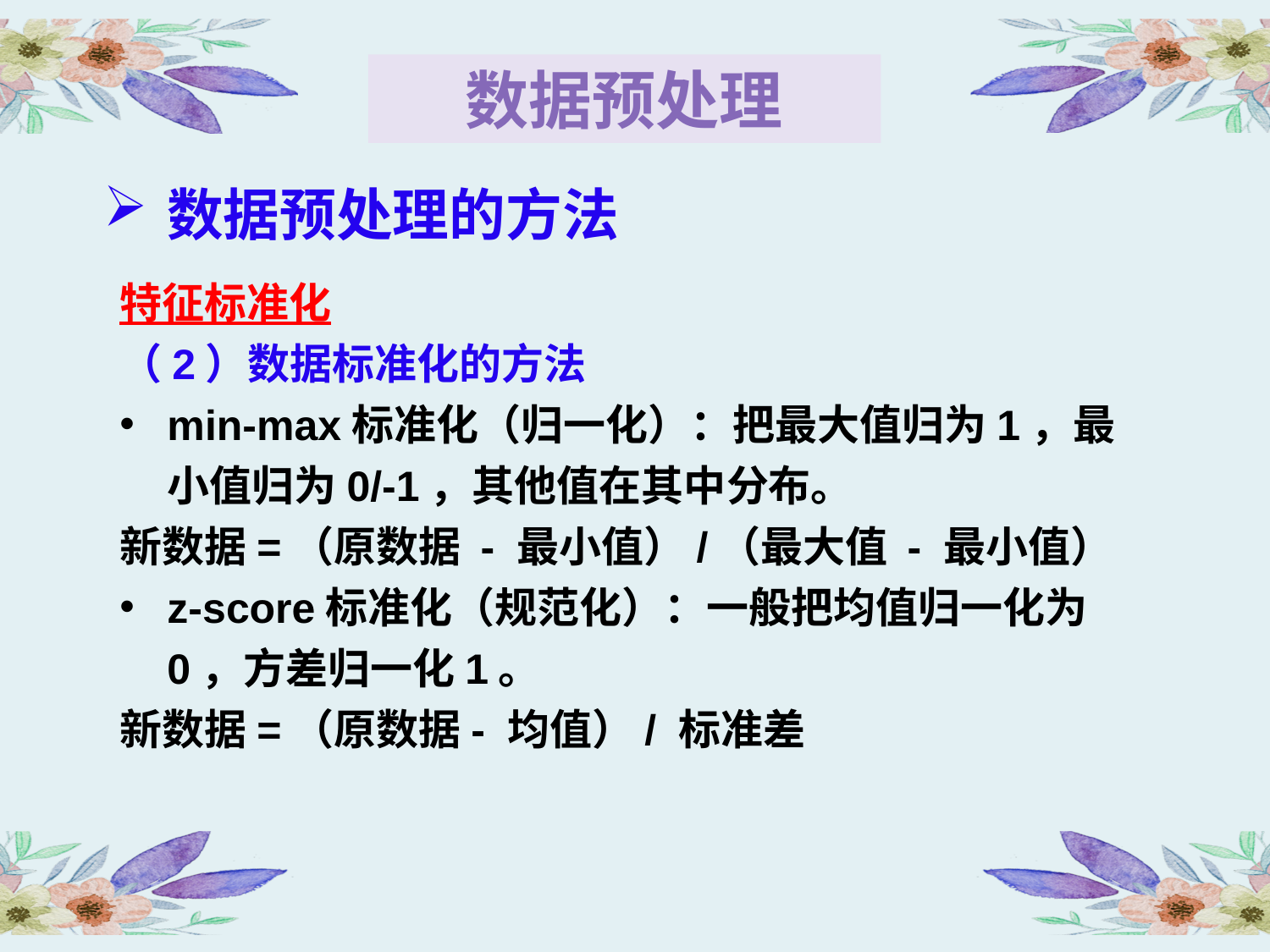

数据预处理
数据预处理的方法
特征标准化
（2）数据标准化的方法
min-max标准化（归一化）：把最大值归为1，最小值归为0/-1，其他值在其中分布。
新数据=（原数据 - 最小值）/（最大值 - 最小值）
z-score标准化（规范化）：一般把均值归一化为0，方差归一化1。
新数据=（原数据- 均值）/ 标准差